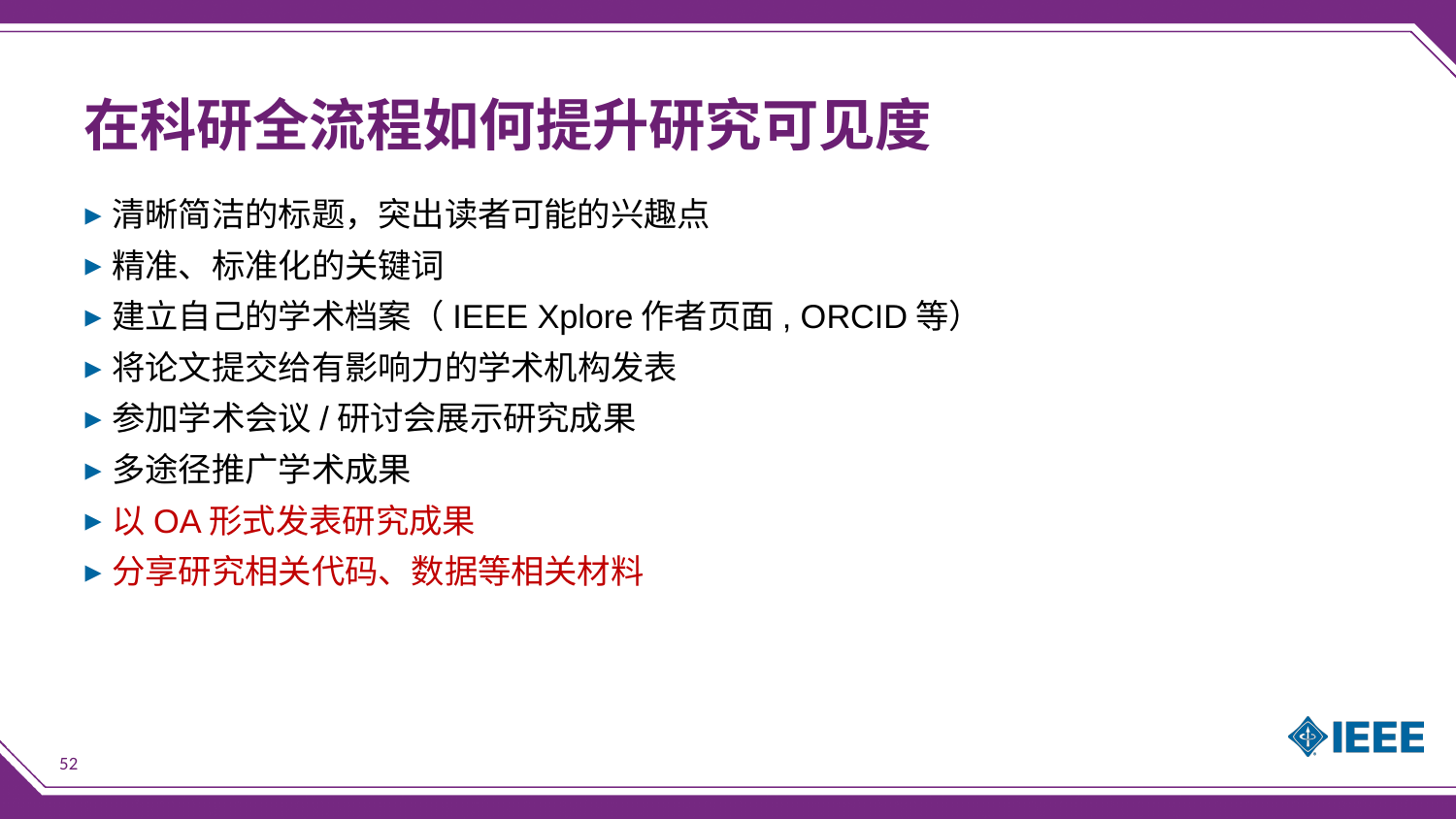

在科研全流程如何提升研究可见度
清晰简洁的标题，突出读者可能的兴趣点
精准、标准化的关键词
建立自己的学术档案（IEEE Xplore作者页面, ORCID等）
将论文提交给有影响力的学术机构发表
参加学术会议/研讨会展示研究成果
多途径推广学术成果
以OA形式发表研究成果
分享研究相关代码、数据等相关材料

52